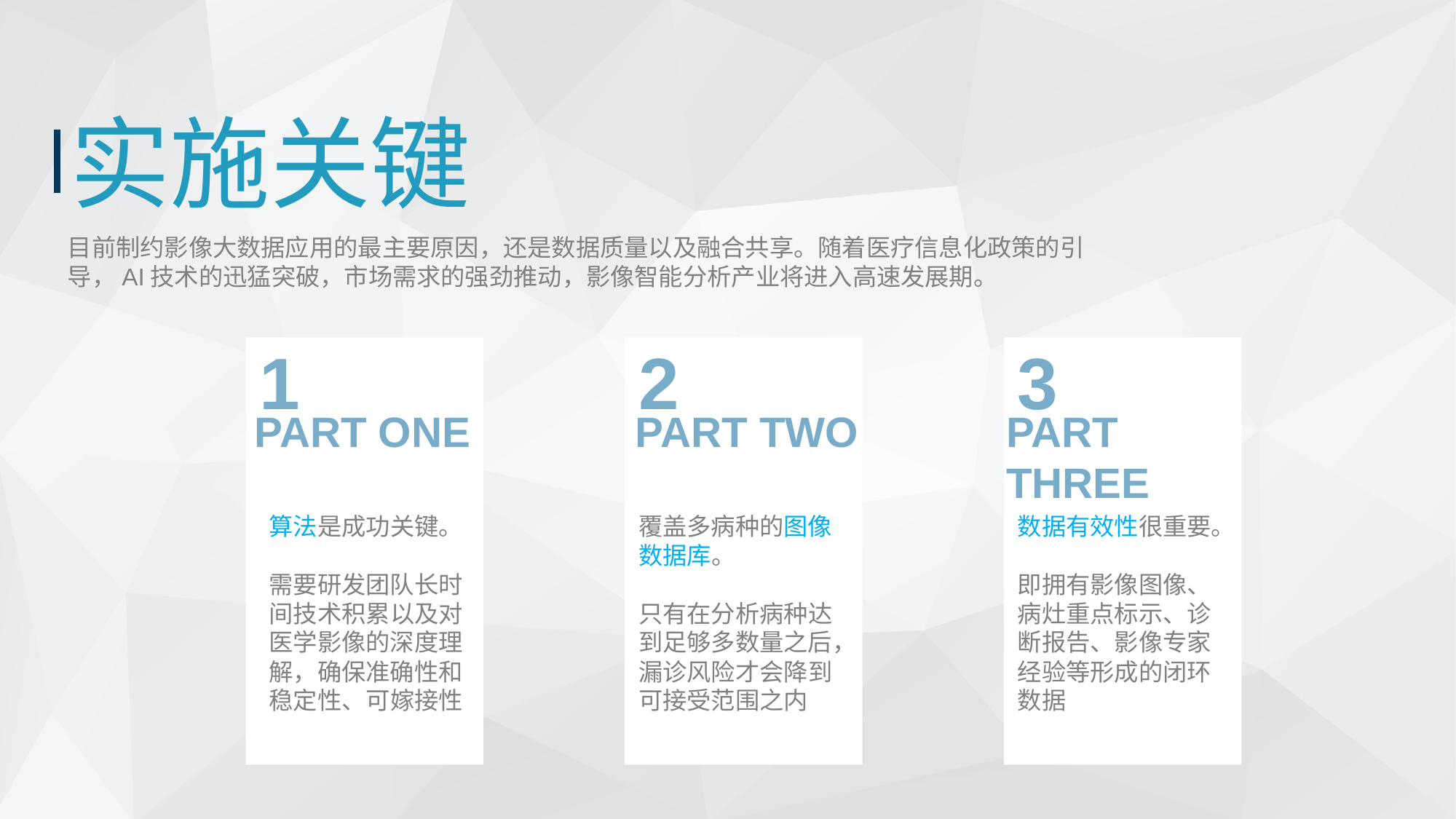

实施关键
目前制约影像大数据应用的最主要原因，还是数据质量以及融合共享。随着医疗信息化政策的引导，AI技术的迅猛突破，市场需求的强劲推动，影像智能分析产业将进入高速发展期。
1
2
3

PART ONE
PART TWO
PART THREE
算法是成功关键。

需要研发团队长时间技术积累以及对医学影像的深度理解，确保准确性和稳定性、可嫁接性
覆盖多病种的图像数据库。

只有在分析病种达到足够多数量之后，漏诊风险才会降到可接受范围之内
数据有效性很重要。

即拥有影像图像、病灶重点标示、诊断报告、影像专家经验等形成的闭环数据